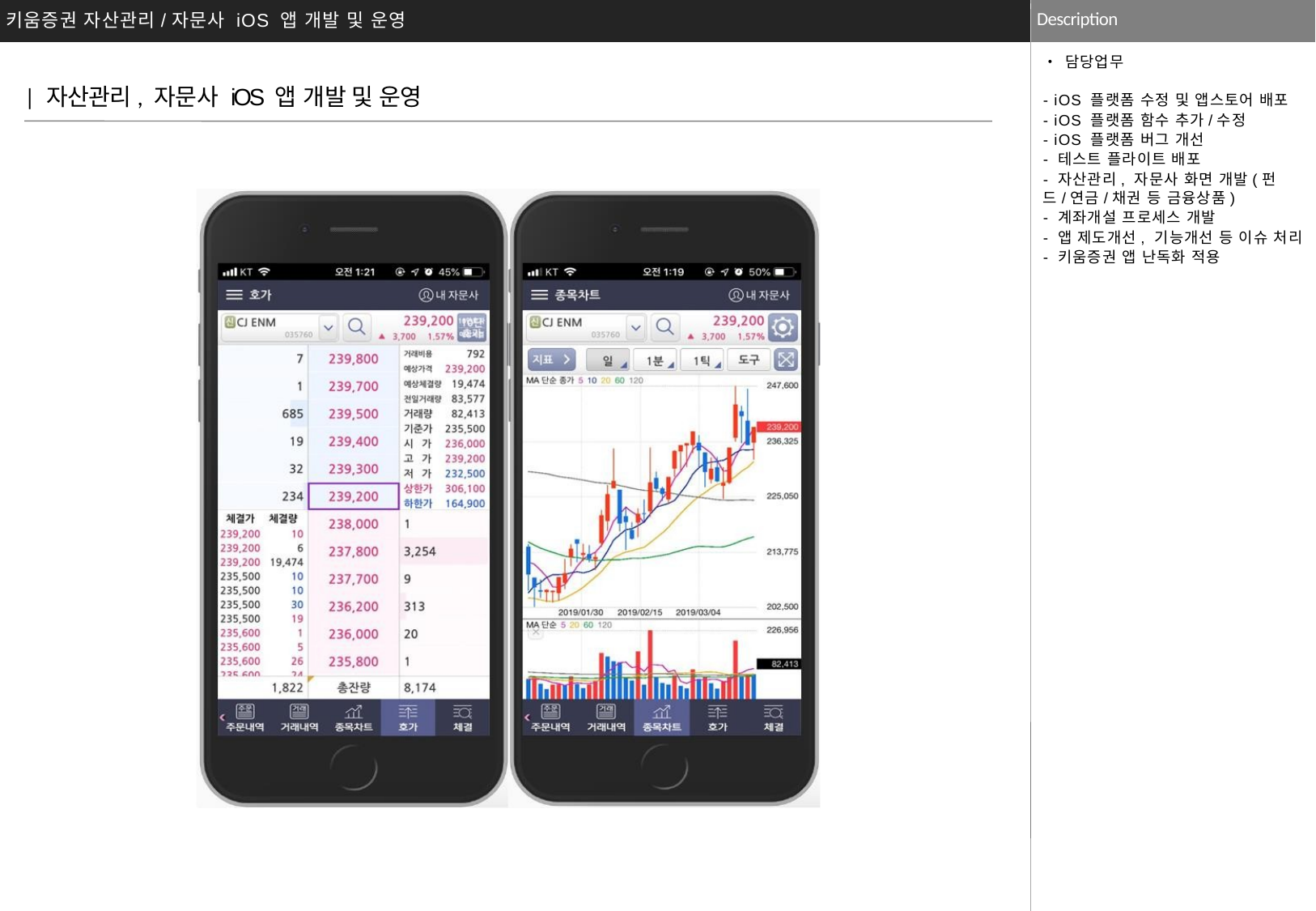

Description
키움증권 자산관리/자문사 iOS 앱 개발 및 운영
• 담당업무
- iOS 플랫폼 수정 및 앱스토어 배포
- iOS 플랫폼 함수 추가/수정
- iOS 플랫폼 버그 개선
- 테스트 플라이트 배포
- 자산관리, 자문사 화면 개발(펀드/연금/채권 등 금융상품)
- 계좌개설 프로세스 개발
- 앱 제도개선, 기능개선 등 이슈 처리
- 키움증권 앱 난독화 적용

| 자산관리, 자문사 iOS 앱 개발 및 운영